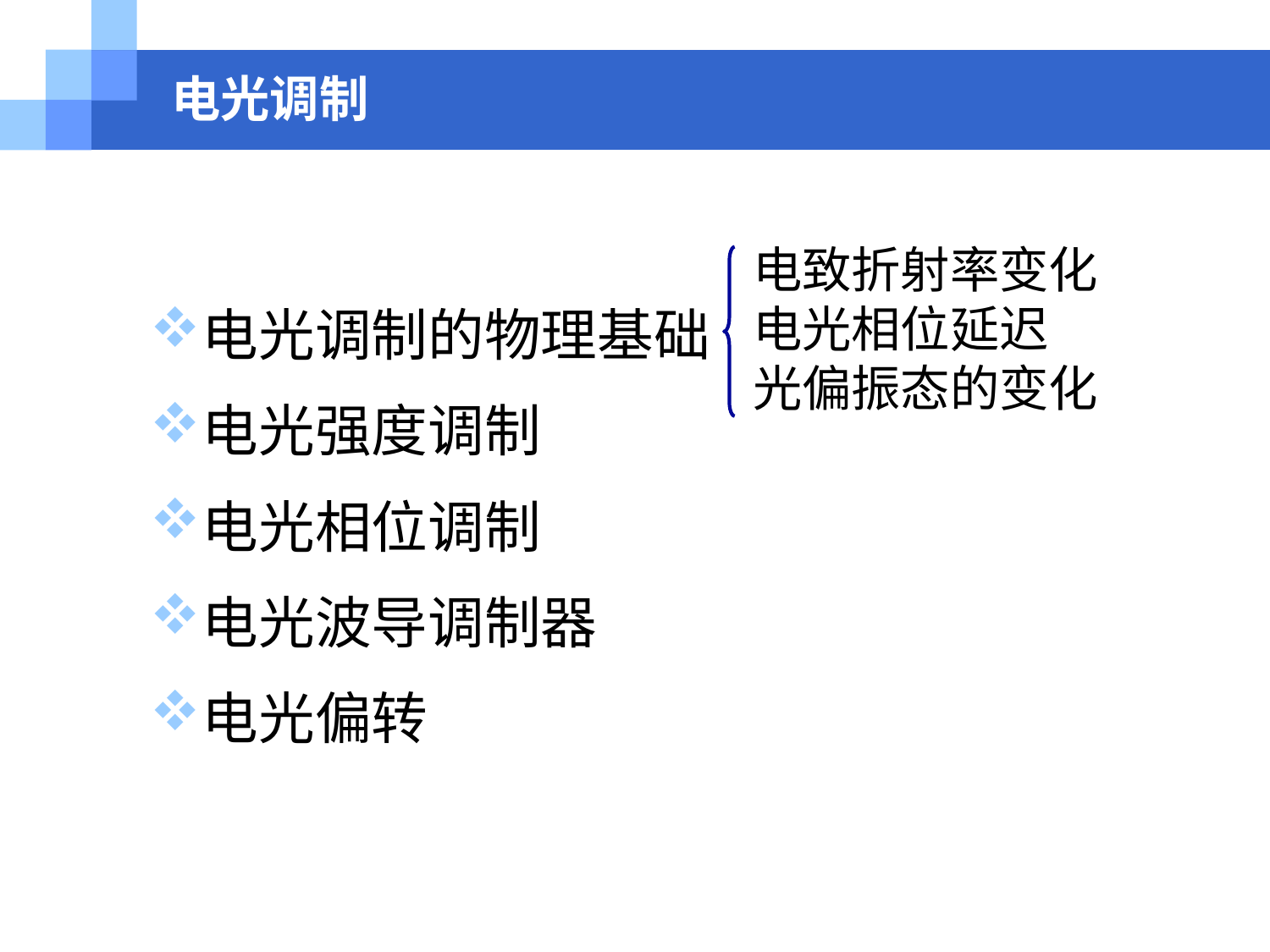

# 电光调制
电致折射率变化
电光相位延迟
光偏振态的变化

电光调制的物理基础
电光强度调制
电光相位调制
电光波导调制器
电光偏转